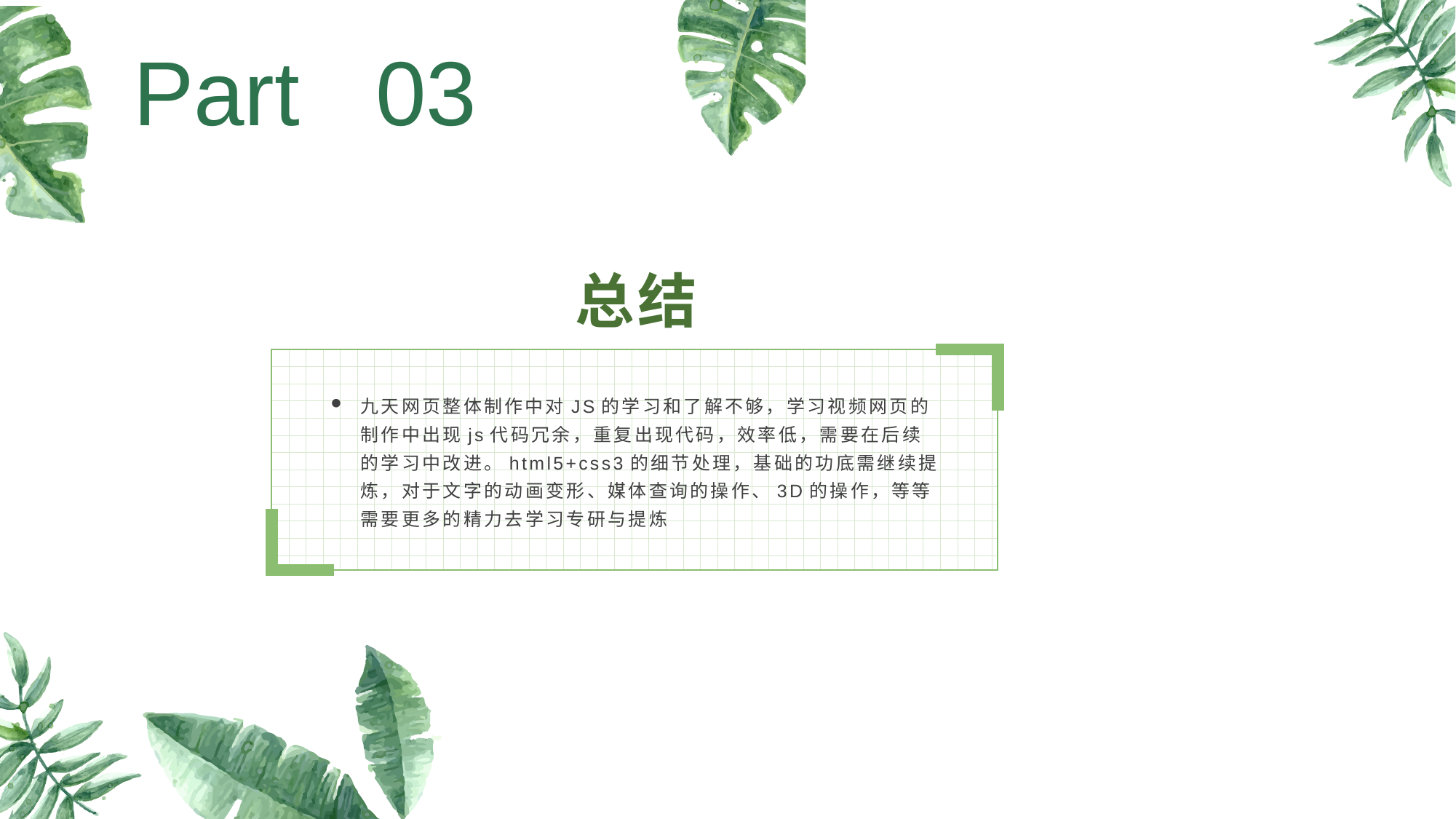

Part   03
# 总结

九天网页整体制作中对JS的学习和了解不够，学习视频网页的制作中出现js代码冗余，重复出现代码，效率低，需要在后续的学习中改进。html5+css3的细节处理，基础的功底需继续提炼，对于文字的动画变形、媒体查询的操作、3D的操作，等等需要更多的精力去学习专研与提炼